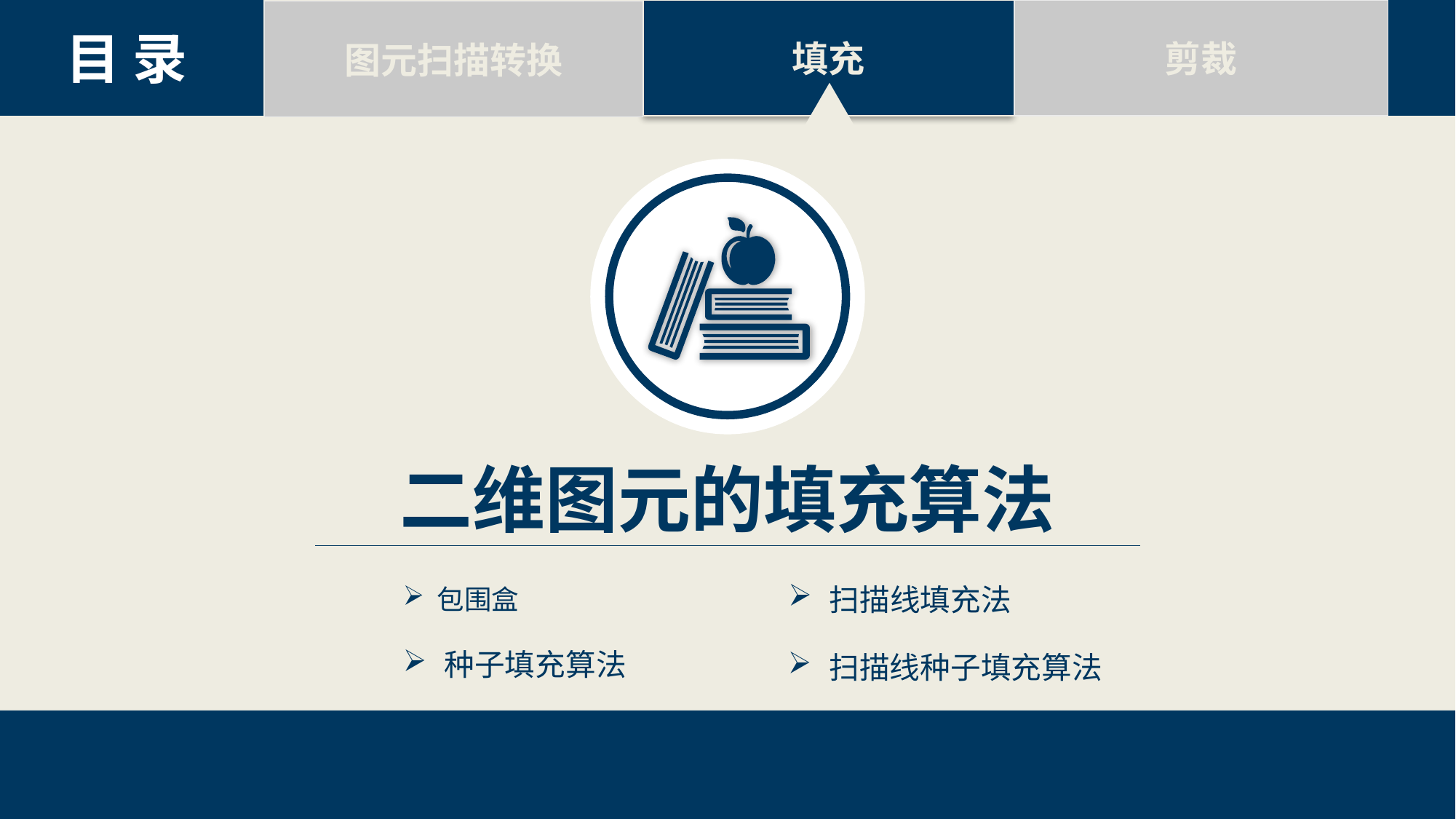

剪裁
填充
图元扫描转换
目 录

二维图元的填充算法
扫描线填充法
包围盒
种子填充算法
扫描线种子填充算法

19